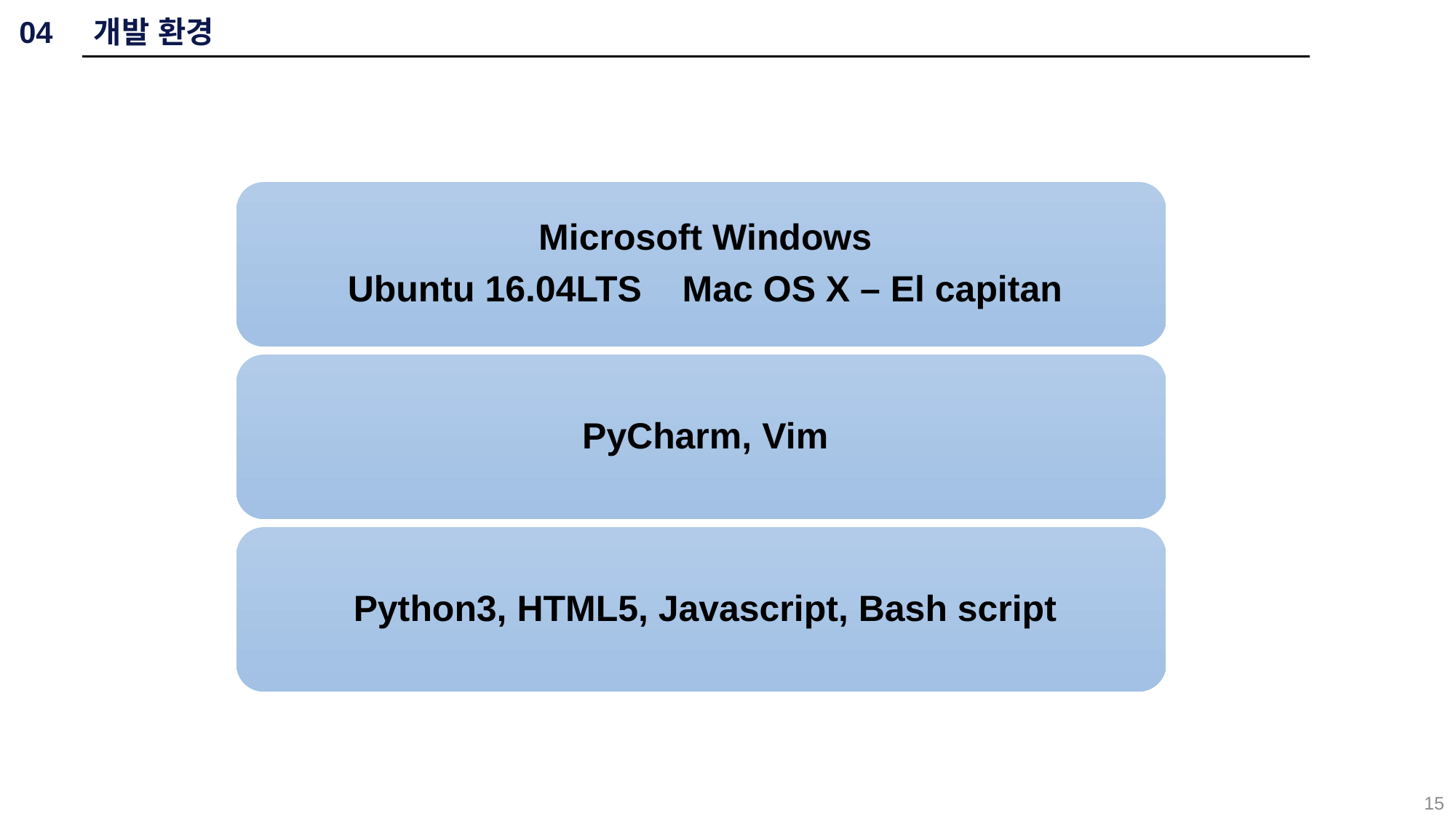

04    개발 환경
Microsoft Windows
Ubuntu 16.04LTS    Mac OS X – El capitan
PyCharm, Vim
Python3, HTML5, Javascript, Bash script
15